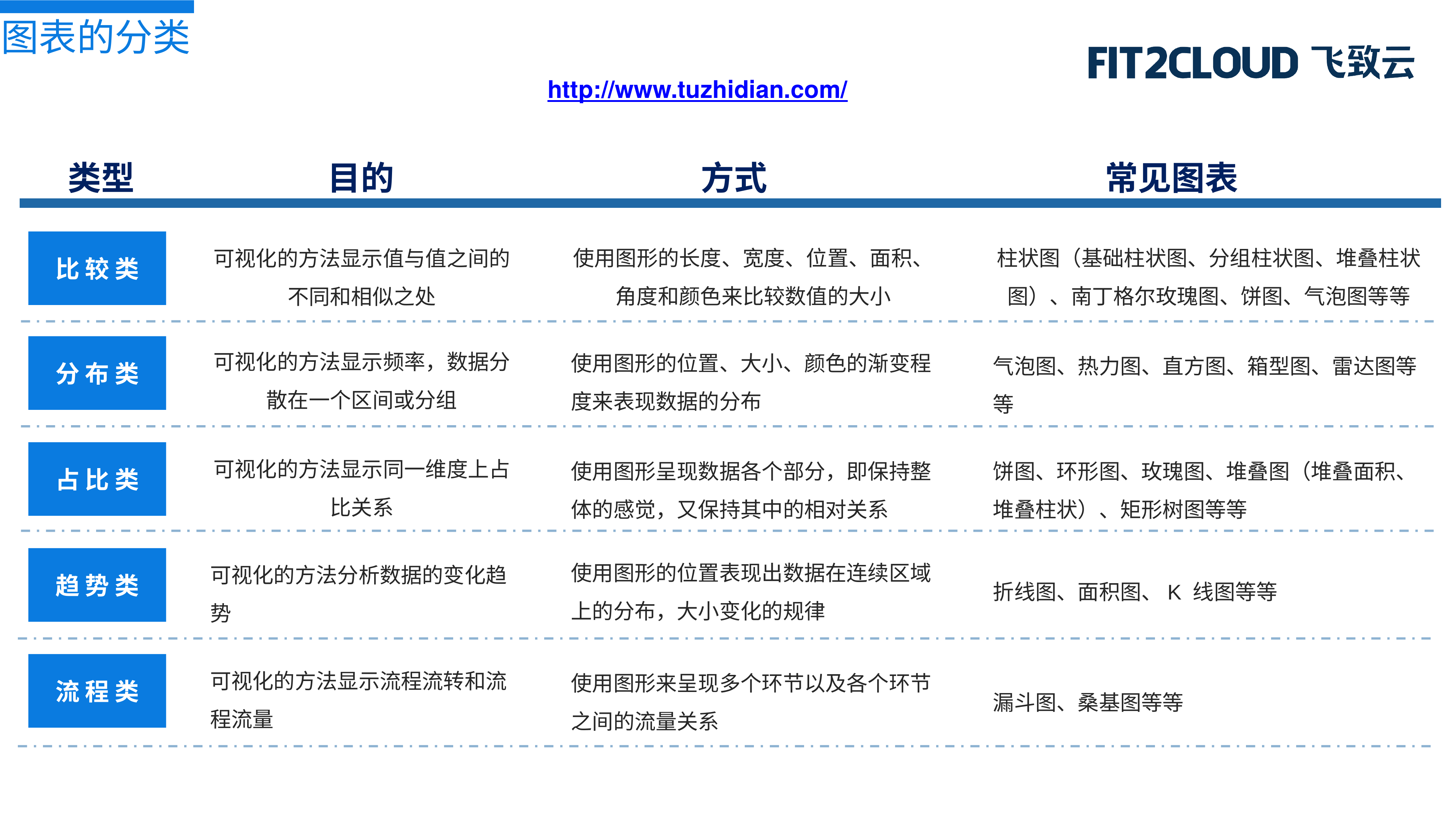

图表的分类
http://www.tuzhidian.com/
方式
常见图表
类型
目的
使用图形的长度、宽度、位置、面积、角度和颜色来比较数值的大小
柱状图（基础柱状图、分组柱状图、堆叠柱状图）、南丁格尔玫瑰图、饼图、气泡图等等
可视化的方法显示值与值之间的不同和相似之处
比 较 类
可视化的方法显示频率，数据分散在一个区间或分组
使用图形的位置、大小、颜色的渐变程度来表现数据的分布
分 布 类
气泡图、热力图、直方图、箱型图、雷达图等等
可视化的方法显示同一维度上占比关系
饼图、环形图、玫瑰图、堆叠图（堆叠面积、堆叠柱状）、矩形树图等等
占 比 类
使用图形呈现数据各个部分，即保持整体的感觉，又保持其中的相对关系
使用图形的位置表现出数据在连续区域上的分布，大小变化的规律
可视化的方法分析数据的变化趋势
趋 势 类
折线图、面积图、K 线图等等
可视化的方法显示流程流转和流程流量
流 程 类
使用图形来呈现多个环节以及各个环节之间的流量关系
漏斗图、桑基图等等